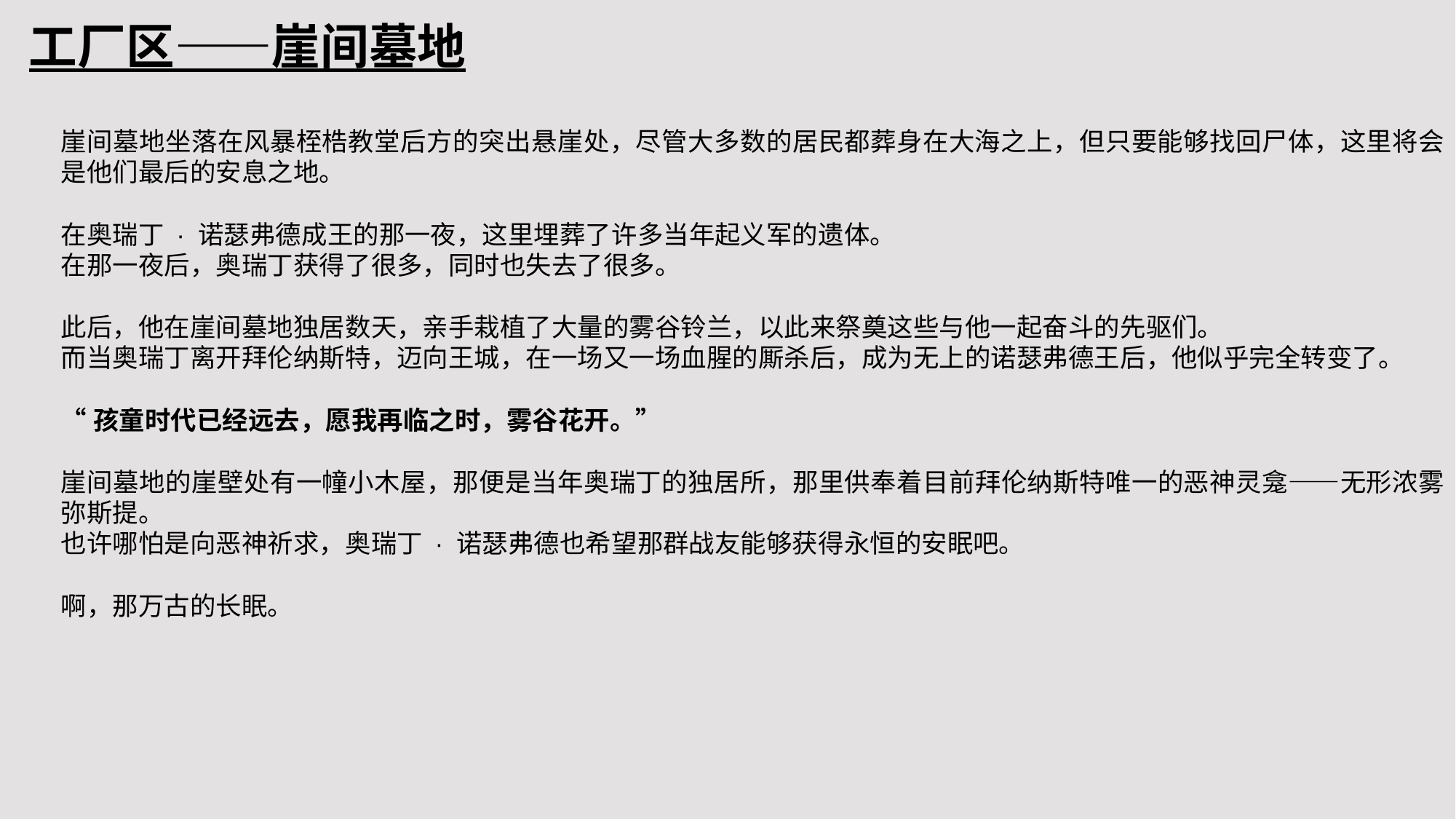

工厂区——崖间墓地
崖间墓地坐落在风暴桎梏教堂后方的突出悬崖处，尽管大多数的居民都葬身在大海之上，但只要能够找回尸体，这里将会是他们最后的安息之地。

在奥瑞丁 · 诺瑟弗德成王的那一夜，这里埋葬了许多当年起义军的遗体。
在那一夜后，奥瑞丁获得了很多，同时也失去了很多。

此后，他在崖间墓地独居数天，亲手栽植了大量的雾谷铃兰，以此来祭奠这些与他一起奋斗的先驱们。
而当奥瑞丁离开拜伦纳斯特，迈向王城，在一场又一场血腥的厮杀后，成为无上的诺瑟弗德王后，他似乎完全转变了。

“孩童时代已经远去，愿我再临之时，雾谷花开。”

崖间墓地的崖壁处有一幢小木屋，那便是当年奥瑞丁的独居所，那里供奉着目前拜伦纳斯特唯一的恶神灵龛——无形浓雾弥斯提。
也许哪怕是向恶神祈求，奥瑞丁 · 诺瑟弗德也希望那群战友能够获得永恒的安眠吧。

啊，那万古的长眠。